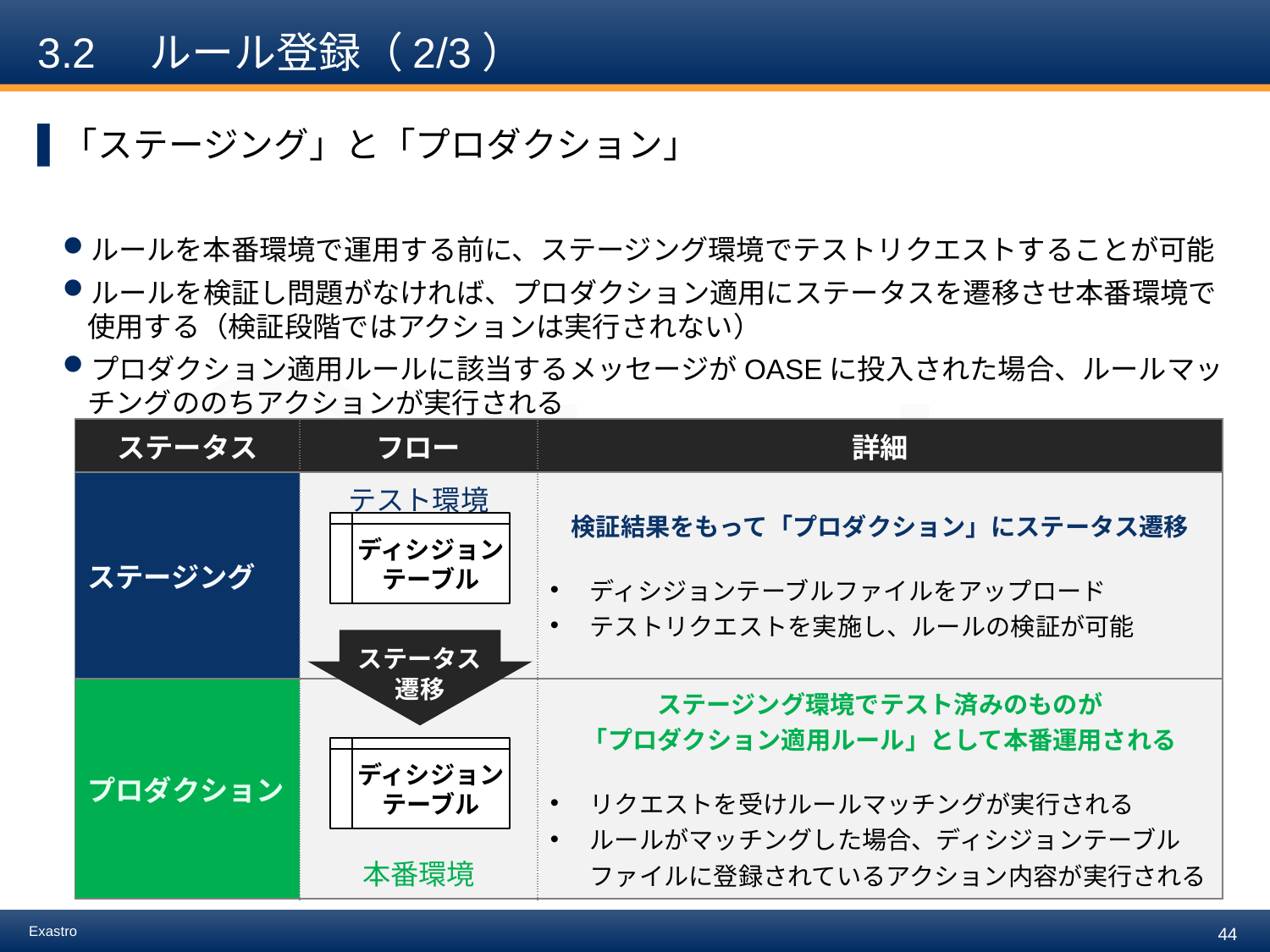

# 3.2　ルール登録（2/3）
「ステージング」と「プロダクション」

ルールを本番環境で運用する前に、ステージング環境でテストリクエストすることが可能
ルールを検証し問題がなければ、プロダクション適用にステータスを遷移させ本番環境で使用する（検証段階ではアクションは実行されない）
プロダクション適用ルールに該当するメッセージがOASEに投入された場合、ルールマッチングののちアクションが実行される
| ステータス | フロー | 詳細 |
| --- | --- | --- |
| ステージング | テスト環境 | 検証結果をもって「プロダクション」にステータス遷移 ディシジョンテーブルファイルをアップロード テストリクエストを実施し、ルールの検証が可能 |
| プロダクション | 本番環境 | ステージング環境でテスト済みのものが 「プロダクション適用ルール」として本番運用される リクエストを受けルールマッチングが実行される ルールがマッチングした場合、ディシジョンテーブルファイルに登録されているアクション内容が実行される |
ディシジョン
テーブル

ステータス
遷移
ディシジョン
テーブル